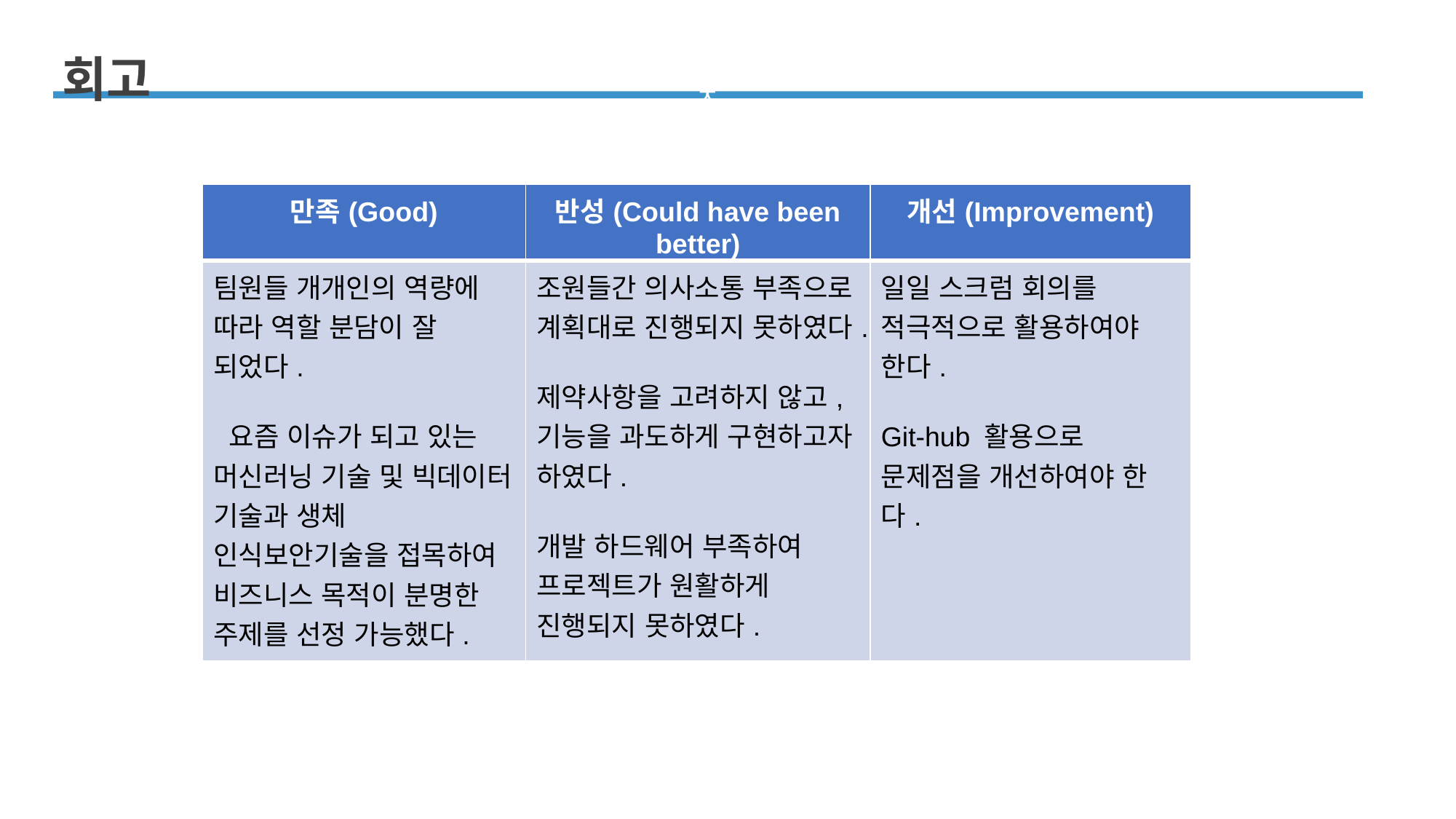

회고
ㅊ
| 만족(Good) | 반성(Could have been better) | 개선(Improvement) |
| --- | --- | --- |
| 팀원들 개개인의 역량에 따라 역할 분담이 잘 되었다. 요즘 이슈가 되고 있는 머신러닝 기술 및 빅데이터 기술과 생체 인식보안기술을 접목하여 비즈니스 목적이 분명한 주제를 선정 가능했다. | 조원들간 의사소통 부족으로 계획대로 진행되지 못하였다. 제약사항을 고려하지 않고, 기능을 과도하게 구현하고자 하였다. 개발 하드웨어 부족하여 프로젝트가 원활하게 진행되지 못하였다. | 일일 스크럼 회의를 적극적으로 활용하여야 한다. Git-hub 활용으로 문제점을 개선하여야 한다. |